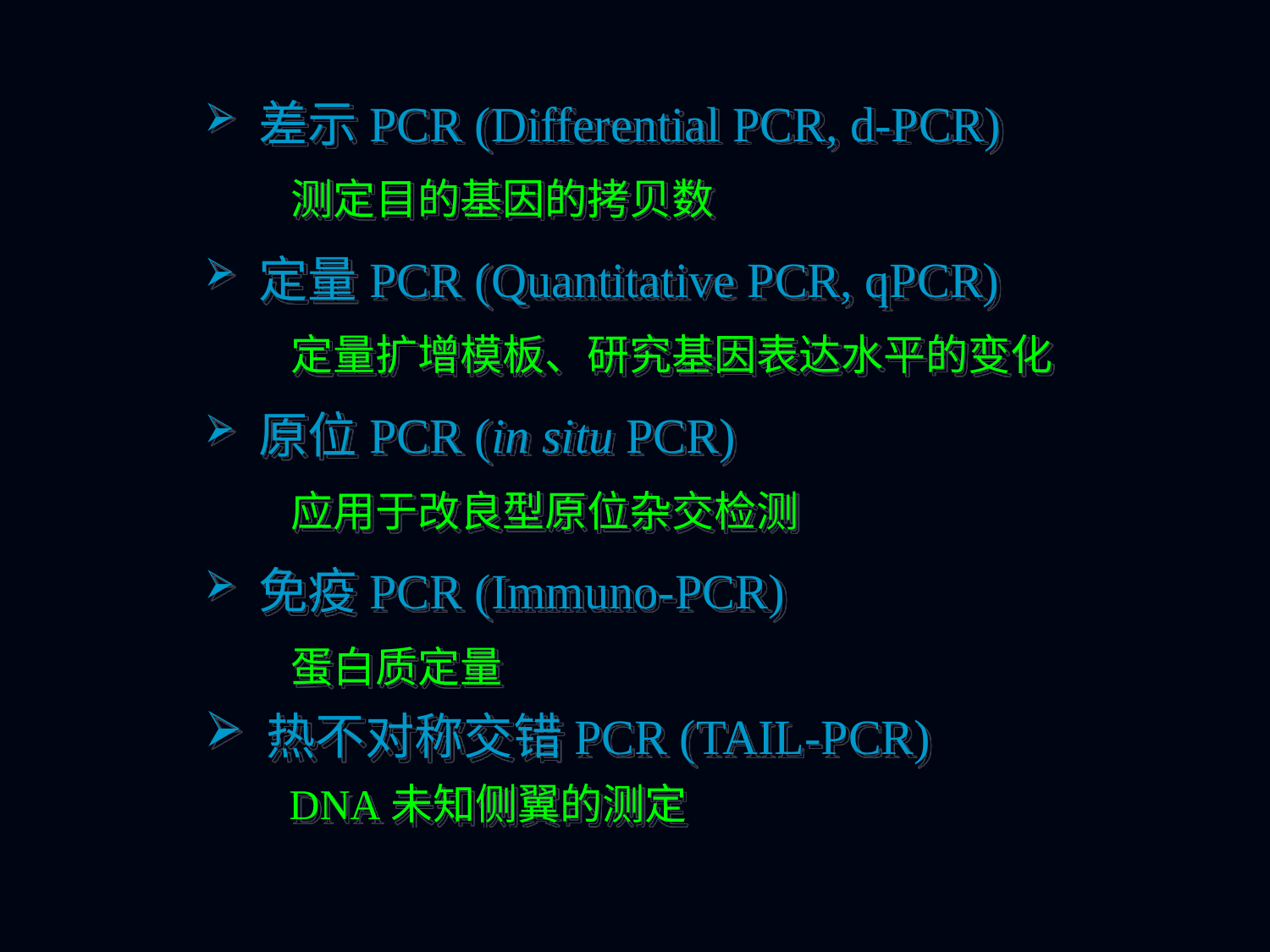

差示PCR (Differential PCR, d-PCR)
        测定目的基因的拷贝数
 定量PCR (Quantitative PCR, qPCR)
        定量扩增模板、研究基因表达水平的变化
 原位PCR (in situ PCR)
        应用于改良型原位杂交检测
 免疫PCR (Immuno-PCR)
        蛋白质定量
 热不对称交错PCR (TAIL-PCR)
        DNA未知侧翼的测定